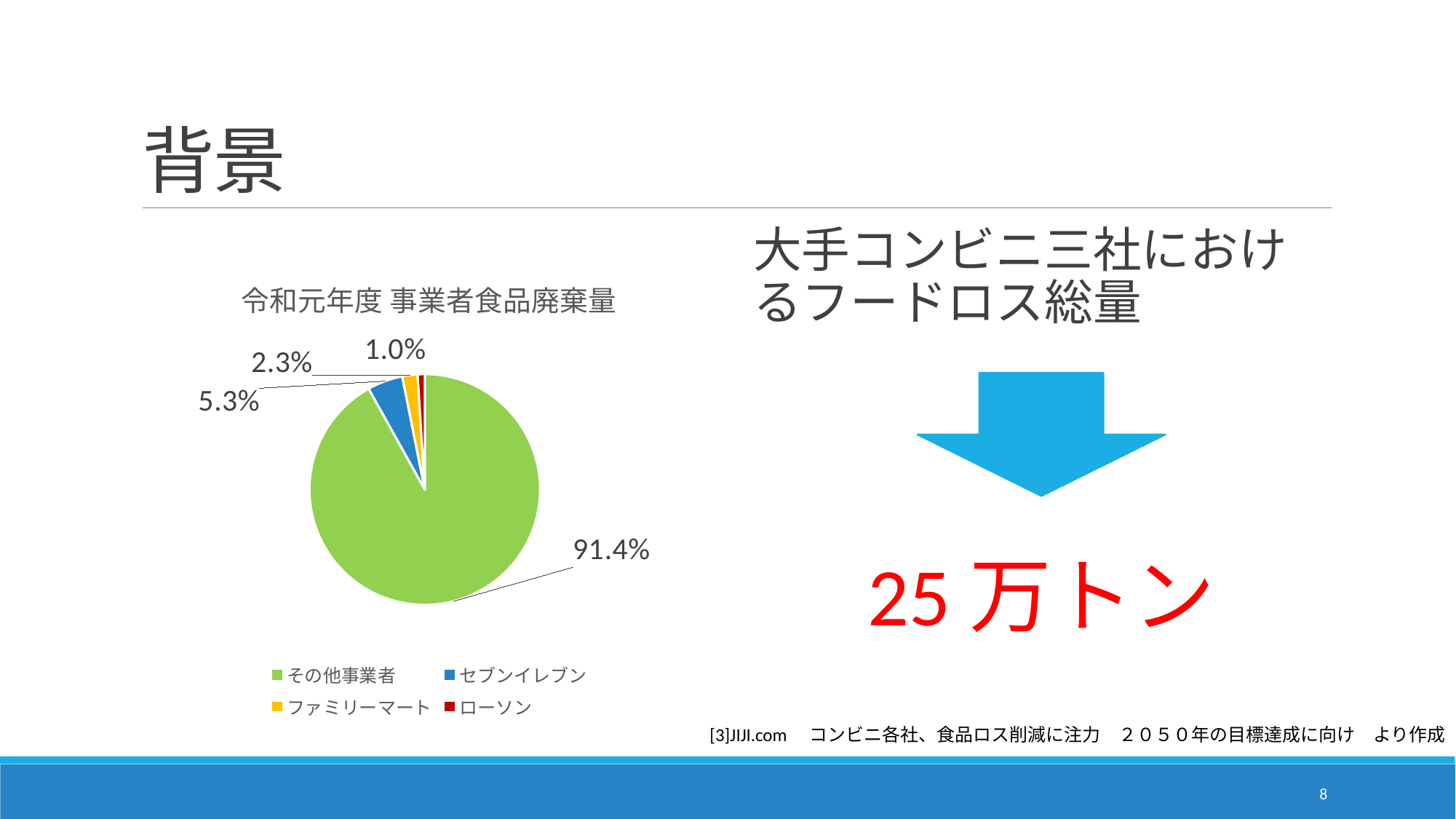

# 背景
大手コンビニ三社におけるフードロス総量

### Chart: 令和元年度 事業者食品廃棄量

| Category | 廃棄量 |
|---|---|
| その他事業者  | 284.0 |
| セブンイレブン | 15.3 |
| ファミリーマート | 6.6 |
| ローソン | 3.1 |
25万トン
[3]JIJI.com　コンビニ各社、食品ロス削減に注力　２０５０年の目標達成に向け　より作成
8